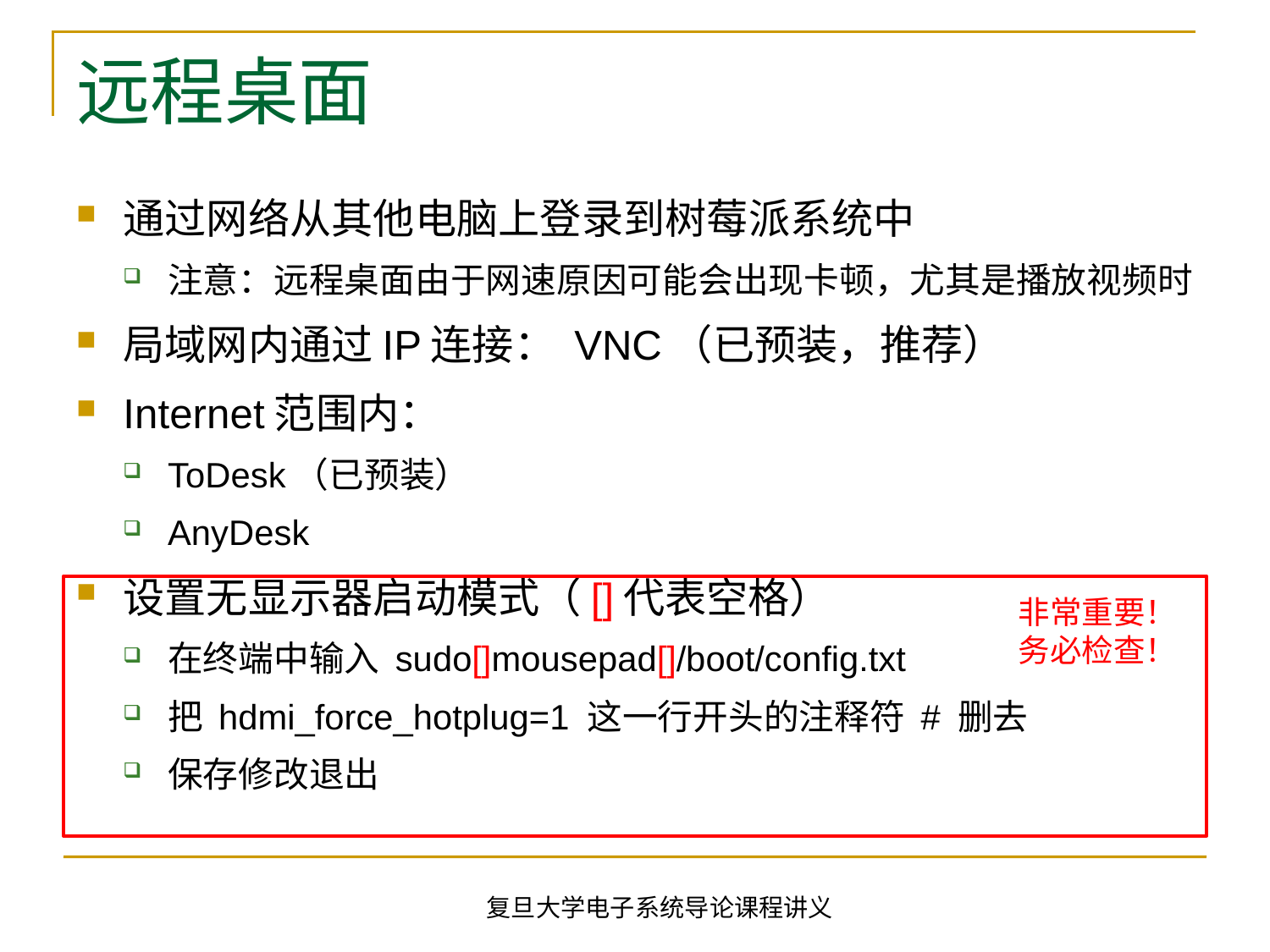

# 远程桌面
通过网络从其他电脑上登录到树莓派系统中
注意：远程桌面由于网速原因可能会出现卡顿，尤其是播放视频时
局域网内通过IP连接： VNC（已预装，推荐）
Internet范围内：
ToDesk（已预装）
AnyDesk
设置无显示器启动模式（[]代表空格）
在终端中输入 sudo[]mousepad[]/boot/config.txt
把 hdmi_force_hotplug=1 这一行开头的注释符 # 删去
保存修改退出

非常重要！务必检查！